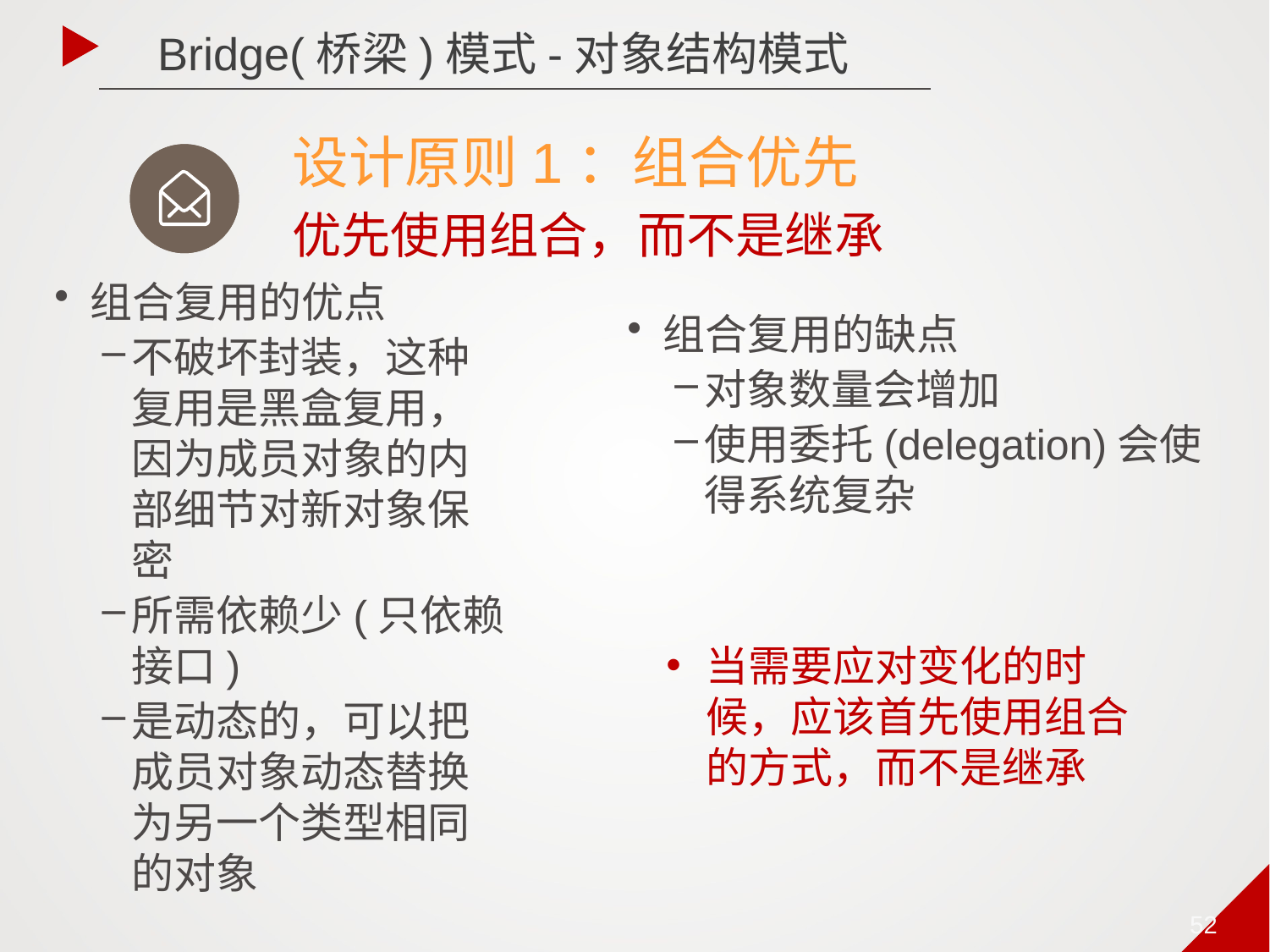

Bridge(桥梁)模式-对象结构模式

设计原则1：组合优先
优先使用组合，而不是继承

组合复用的优点
不破坏封装，这种复用是黑盒复用，因为成员对象的内部细节对新对象保密
所需依赖少(只依赖接口)
是动态的，可以把成员对象动态替换为另一个类型相同的对象
组合复用的缺点
对象数量会增加
使用委托(delegation)会使得系统复杂
当需要应对变化的时候，应该首先使用组合的方式，而不是继承